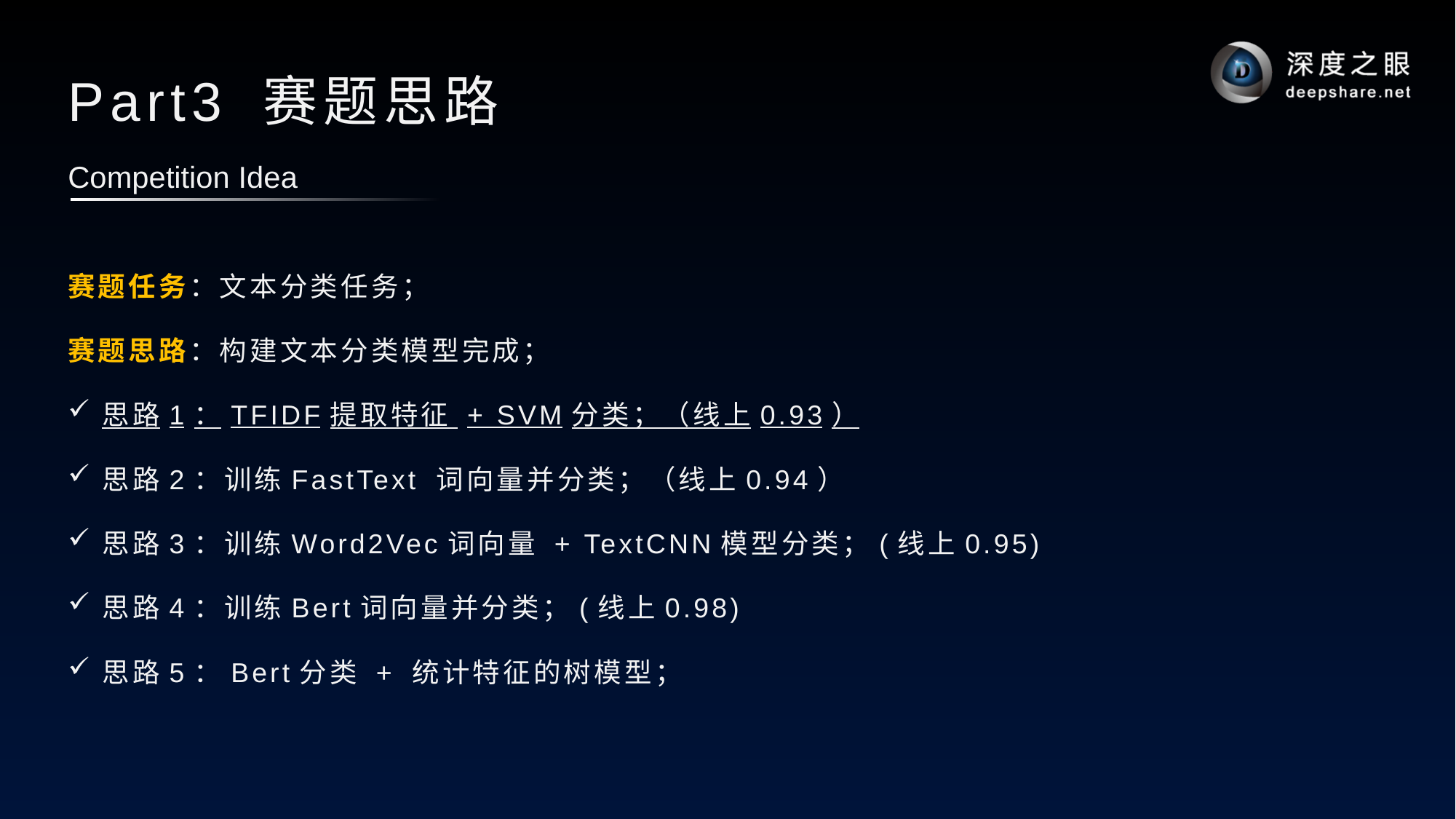

# Part3 赛题思路
Competition Idea
赛题任务：文本分类任务；
赛题思路：构建文本分类模型完成；
思路1：TFIDF提取特征 + SVM分类；（线上0.93）
思路2：训练FastText 词向量并分类；（线上0.94）
思路3：训练Word2Vec词向量 + TextCNN模型分类；(线上0.95)
思路4：训练Bert词向量并分类；(线上0.98)
思路5：Bert分类 + 统计特征的树模型；